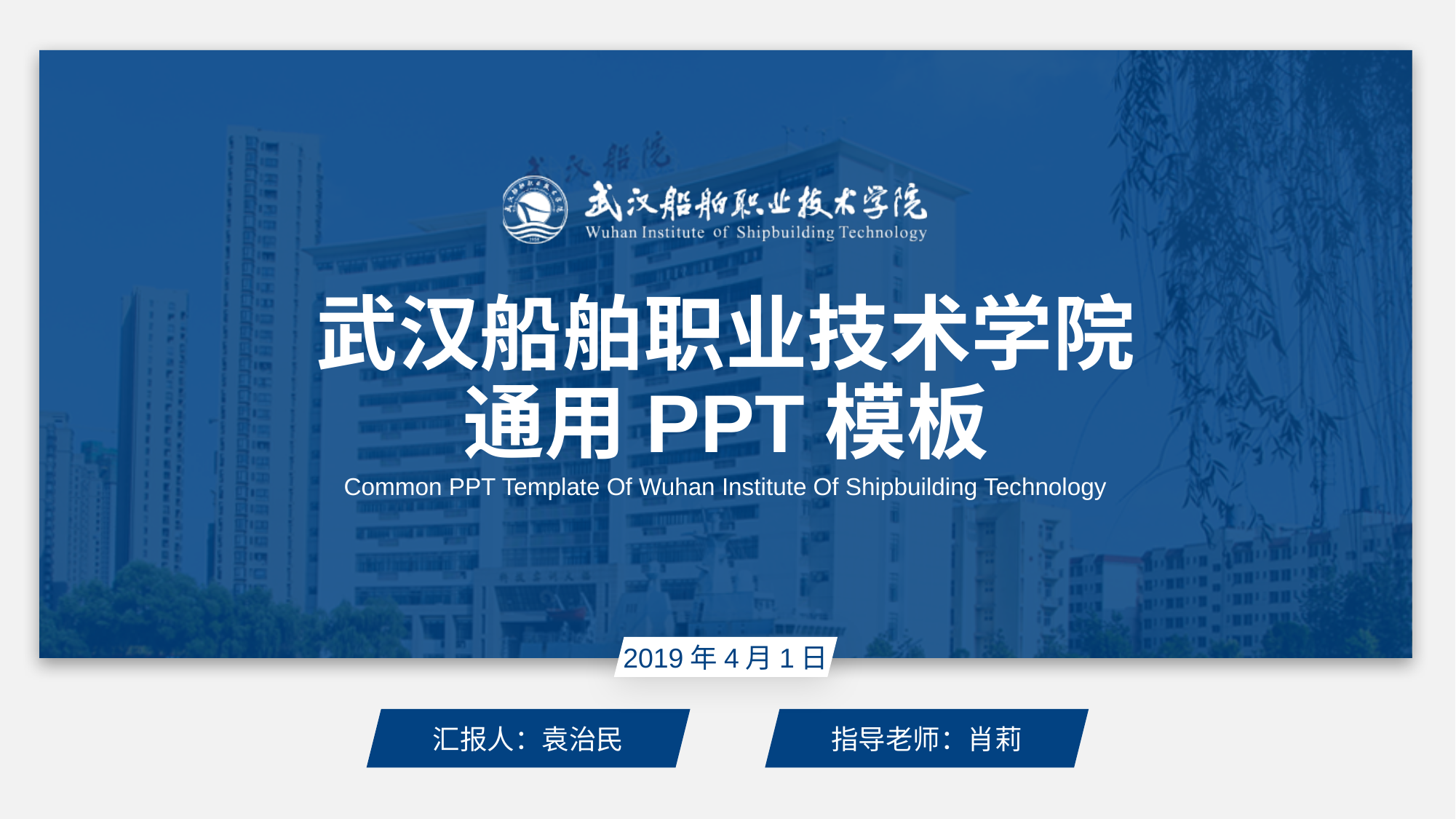

武汉船舶职业技术学院通用PPT模板
Common PPT Template Of Wuhan Institute Of Shipbuilding Technology
2019年4月1日
汇报人：袁治民
指导老师：肖莉